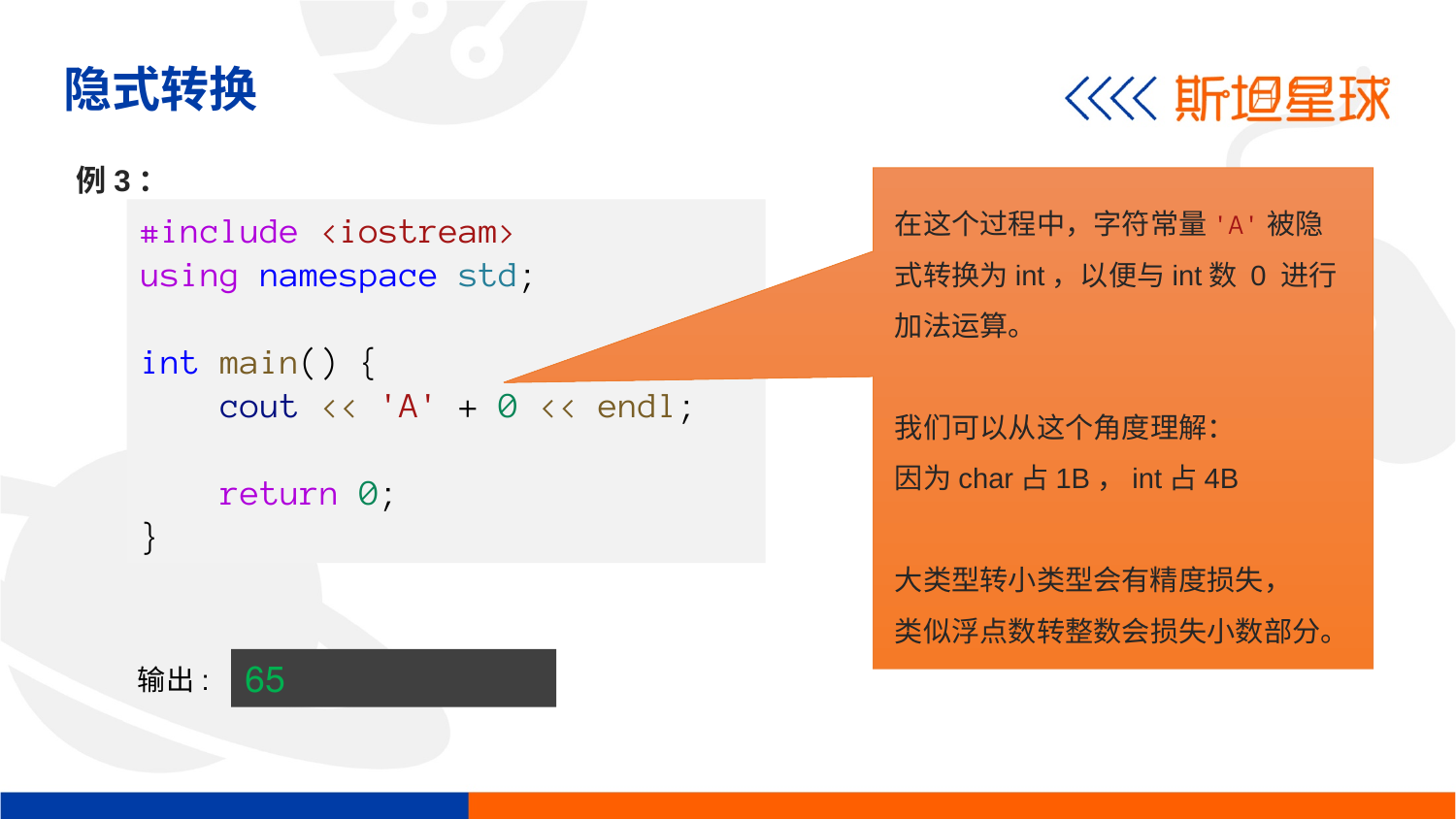

隐式转换
例3：
在这个过程中，字符常量'A'被隐式转换为int，以便与int数 0 进行加法运算。

我们可以从这个角度理解：
因为char占1B，int占4B

大类型转小类型会有精度损失，
类似浮点数转整数会损失小数部分。
#include <iostream>
using namespace std;
int main() {
    cout << 'A' + 0 << endl;

    return 0;
}
65
输出: